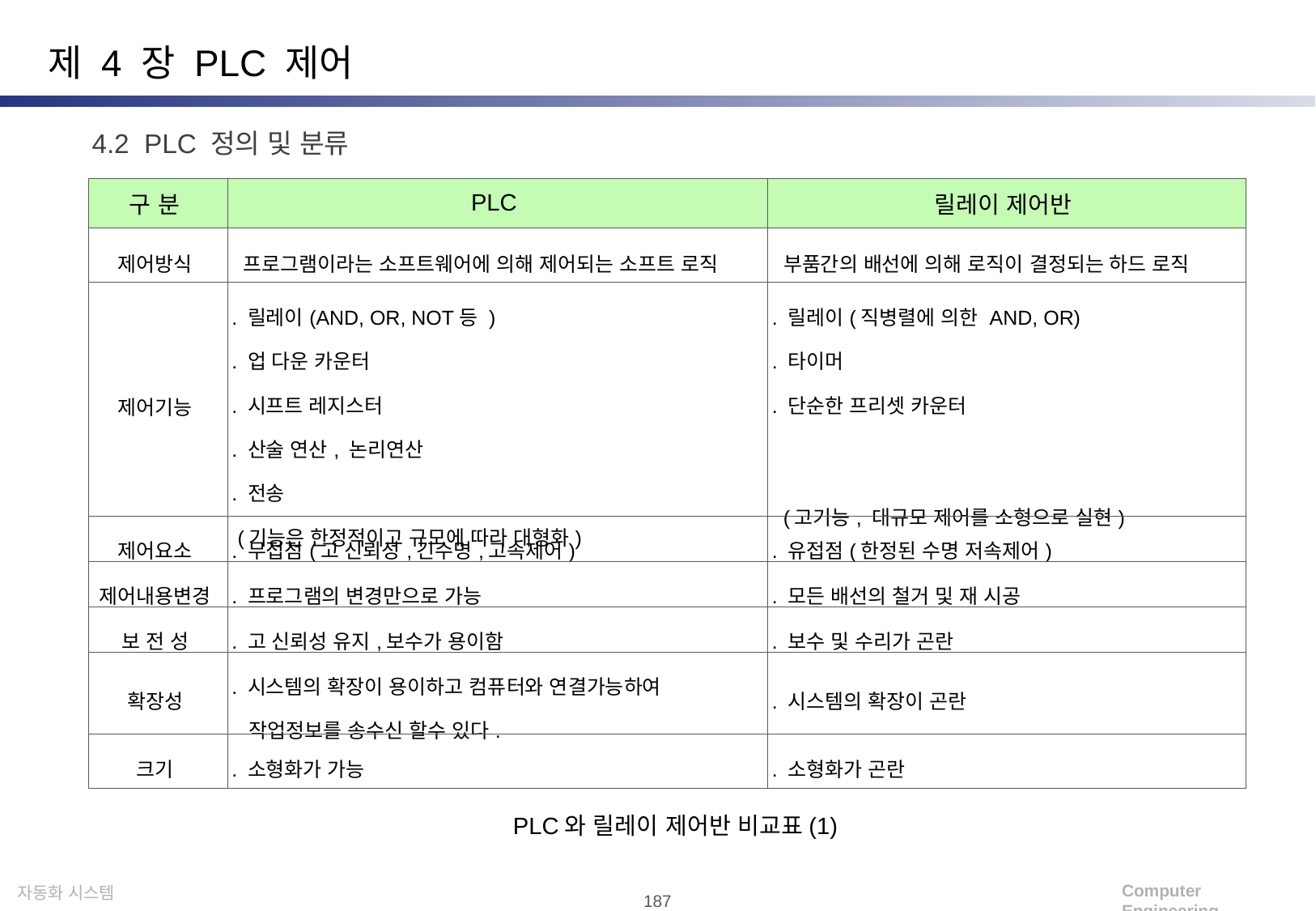

제 4 장 PLC 제어
4.2  PLC 정의 및 분류
| 구 분 | PLC | 릴레이 제어반 |
| --- | --- | --- |
| 제어방식 | 프로그램이라는 소프트웨어에 의해 제어되는 소프트 로직 | 부품간의 배선에 의해 로직이 결정되는 하드 로직 |
| 제어기능 | . 릴레이(AND, OR, NOT등 ) . 업 다운 카운터 . 시프트 레지스터 . 산술 연산, 논리연산 . 전송 (기능은 한정적이고 규모에 따라 대형화) | . 릴레이(직병렬에 의한 AND, OR) . 타이머 . 단순한 프리셋 카운터 (고기능, 대규모 제어를 소형으로 실현) |
| 제어요소 | . 무접점(고 신뢰성,긴수명,고속제어) | . 유접점(한정된 수명 저속제어) |
| 제어내용변경 | . 프로그램의 변경만으로 가능 | . 모든 배선의 철거 및 재 시공 |
| 보 전 성 | . 고 신뢰성 유지,보수가 용이함 | . 보수 및 수리가 곤란 |
| 확장성 | . 시스템의 확장이 용이하고 컴퓨터와 연결가능하여 작업정보를 송수신 할수 있다. | . 시스템의 확장이 곤란 |
| 크기 | . 소형화가 가능 | . 소형화가 곤란 |
PLC와 릴레이 제어반 비교표(1)